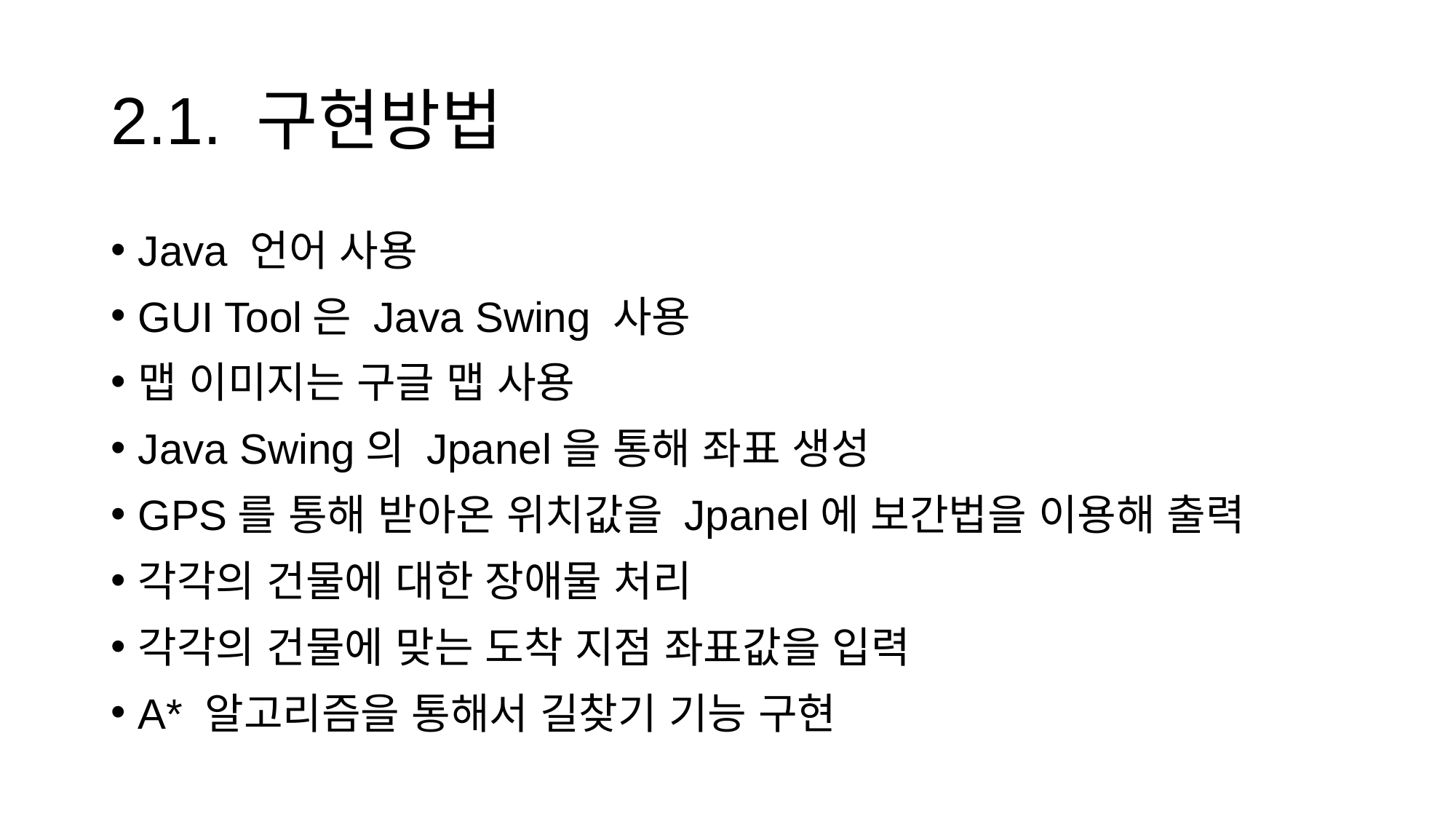

# 2.1. 구현방법
Java 언어 사용
GUI Tool은 Java Swing 사용
맵 이미지는 구글 맵 사용
Java Swing의 Jpanel을 통해 좌표 생성
GPS를 통해 받아온 위치값을 Jpanel에 보간법을 이용해 출력
각각의 건물에 대한 장애물 처리
각각의 건물에 맞는 도착 지점 좌표값을 입력
A* 알고리즘을 통해서 길찾기 기능 구현